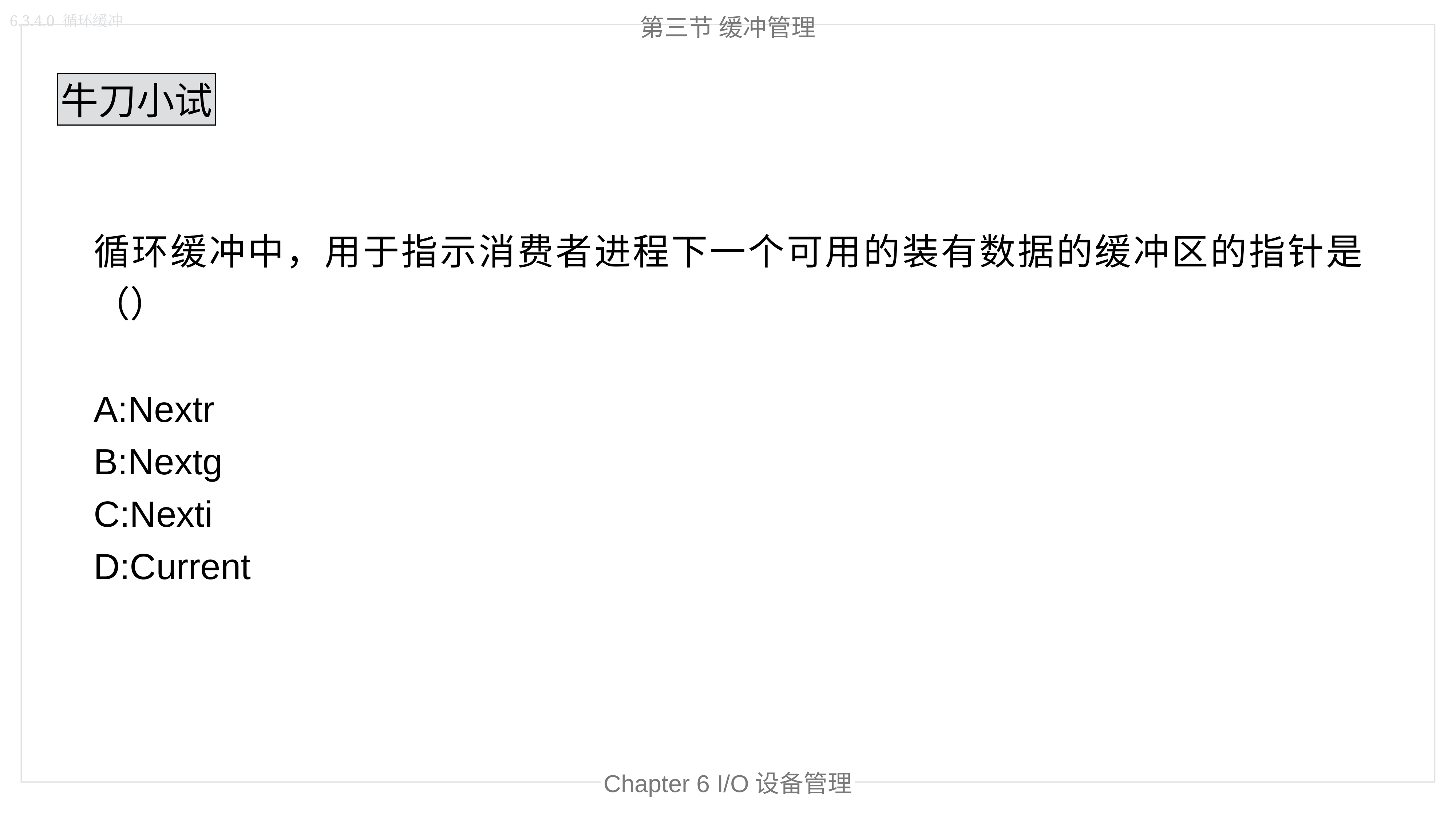

第三节 缓冲管理
6.3.4.0 循环缓冲

牛刀小试
循环缓冲中，用于指示消费者进程下一个可用的装有数据的缓冲区的指针是（）

A:Nextr
B:Nextg
C:Nexti
D:Current
Chapter 6 I/O设备管理